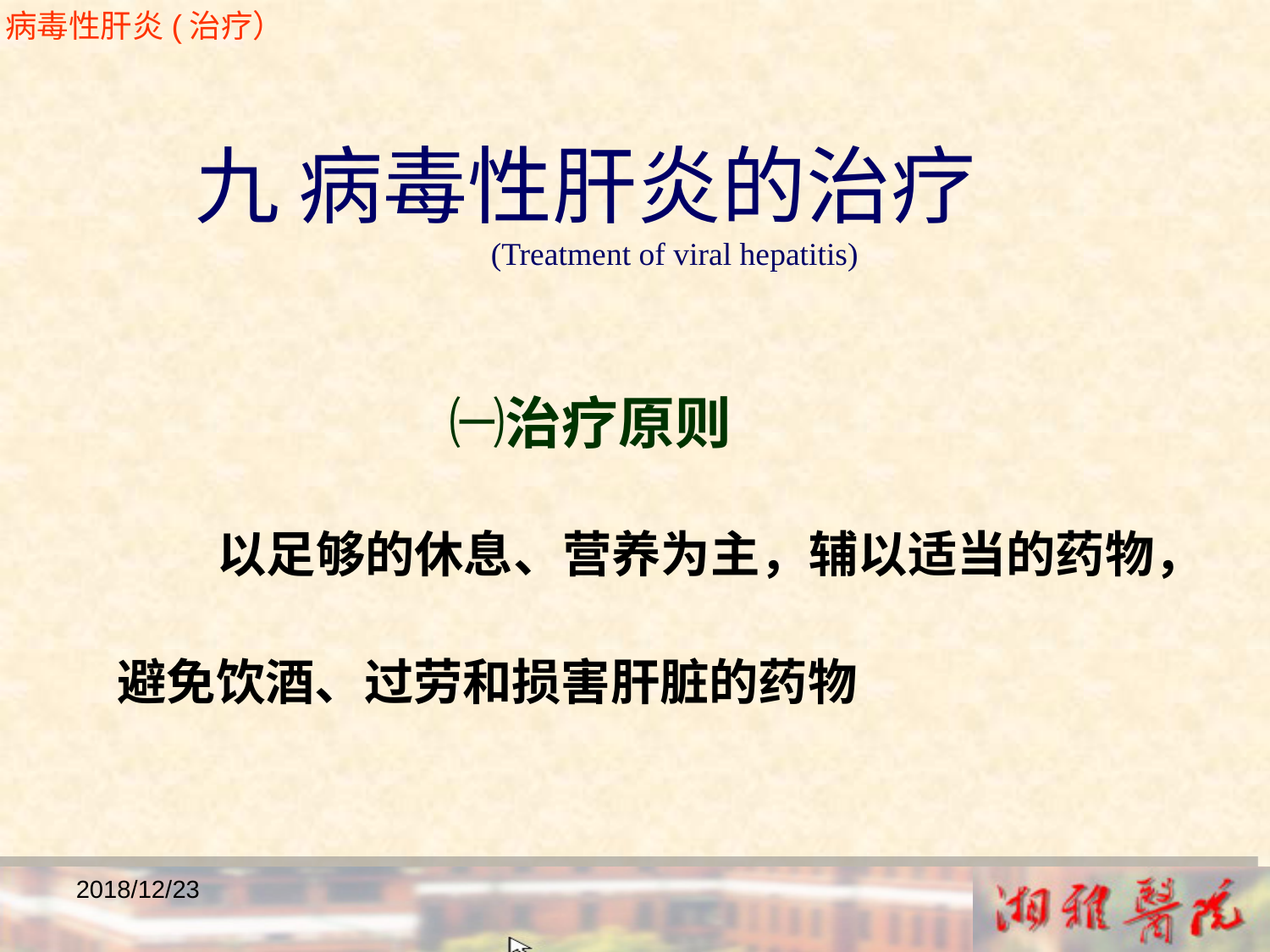

病毒性肝炎(治疗）
   九 病毒性肝炎的治疗
                                          (Treatment of viral hepatitis)

                                             ㈠治疗原则
        以足够的休息、营养为主，辅以适当的药物，避免饮酒、过劳和损害肝脏的药物

2018/12/23